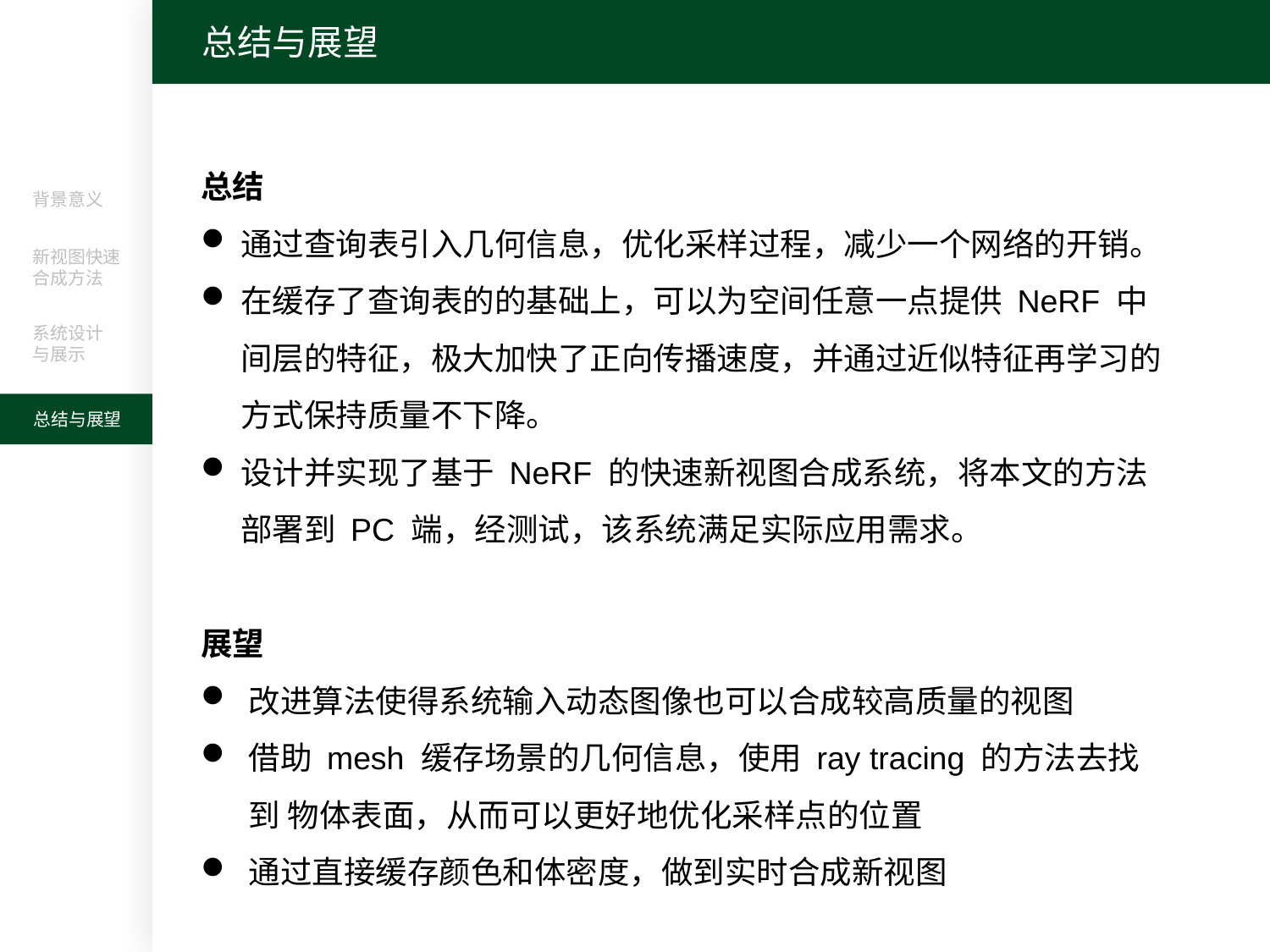

总结与展望
总结
通过查询表引入几何信息，优化采样过程，减少一个网络的开销。
在缓存了查询表的的基础上，可以为空间任意一点提供 NeRF 中间层的特征，极大加快了正向传播速度，并通过近似特征再学习的方式保持质量不下降。
设计并实现了基于 NeRF 的快速新视图合成系统，将本文的方法部署到 PC 端，经测试，该系统满足实际应用需求。

展望
改进算法使得系统输入动态图像也可以合成较高质量的视图
借助 mesh 缓存场景的几何信息，使用 ray tracing 的方法去找到 物体表面，从而可以更好地优化采样点的位置
通过直接缓存颜色和体密度，做到实时合成新视图
背景意义
新视图快速
合成方法
系统设计
与展示

总结与展望
25